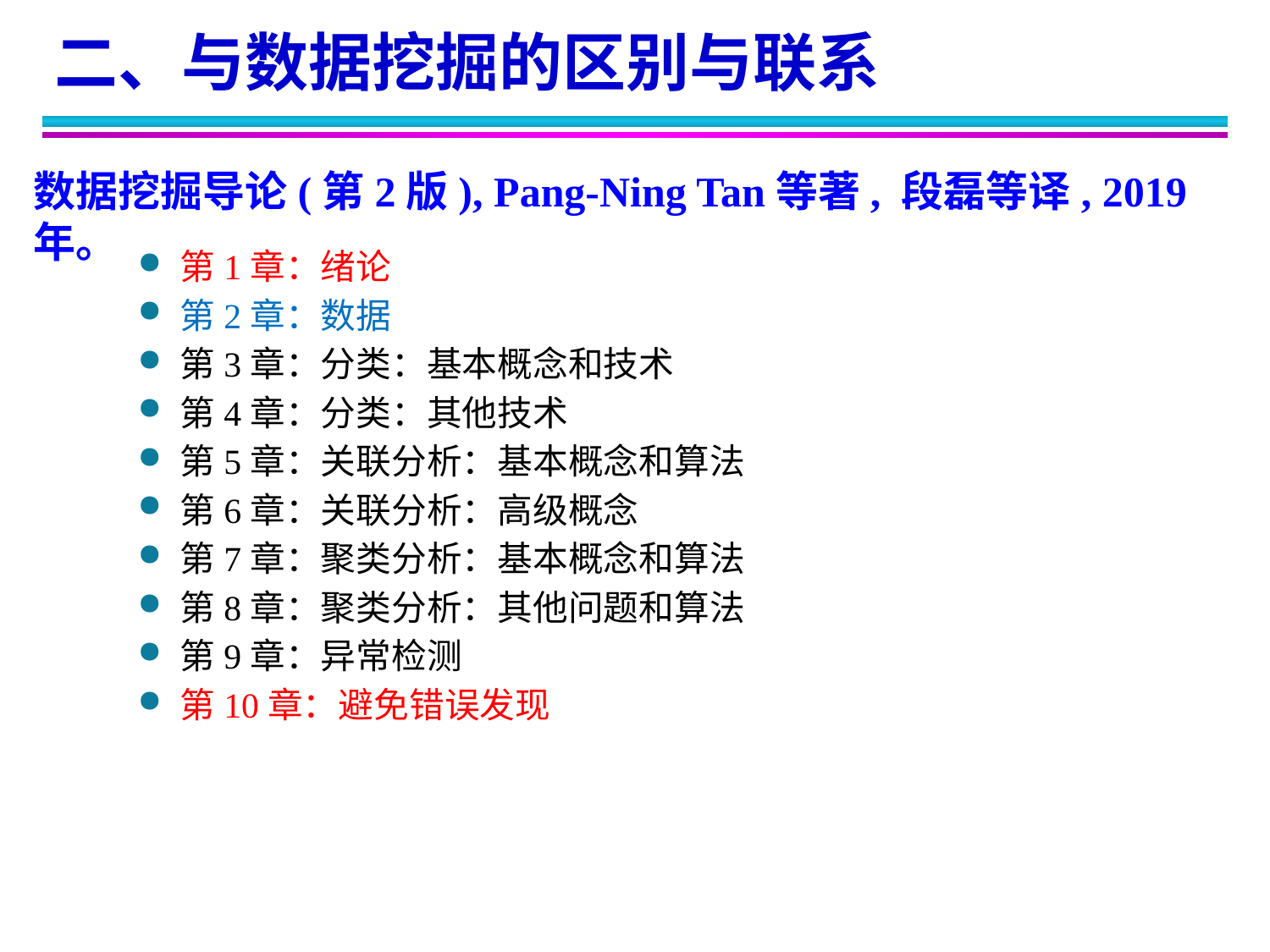

二、与数据挖掘的区别与联系
数据挖掘导论(第2版), Pang-Ning Tan等著, 段磊等译, 2019年。
第1章：绪论
第2章：数据
第3章：分类：基本概念和技术
第4章：分类：其他技术
第5章：关联分析：基本概念和算法
第6章：关联分析：高级概念
第7章：聚类分析：基本概念和算法
第8章：聚类分析：其他问题和算法
第9章：异常检测
第10章：避免错误发现